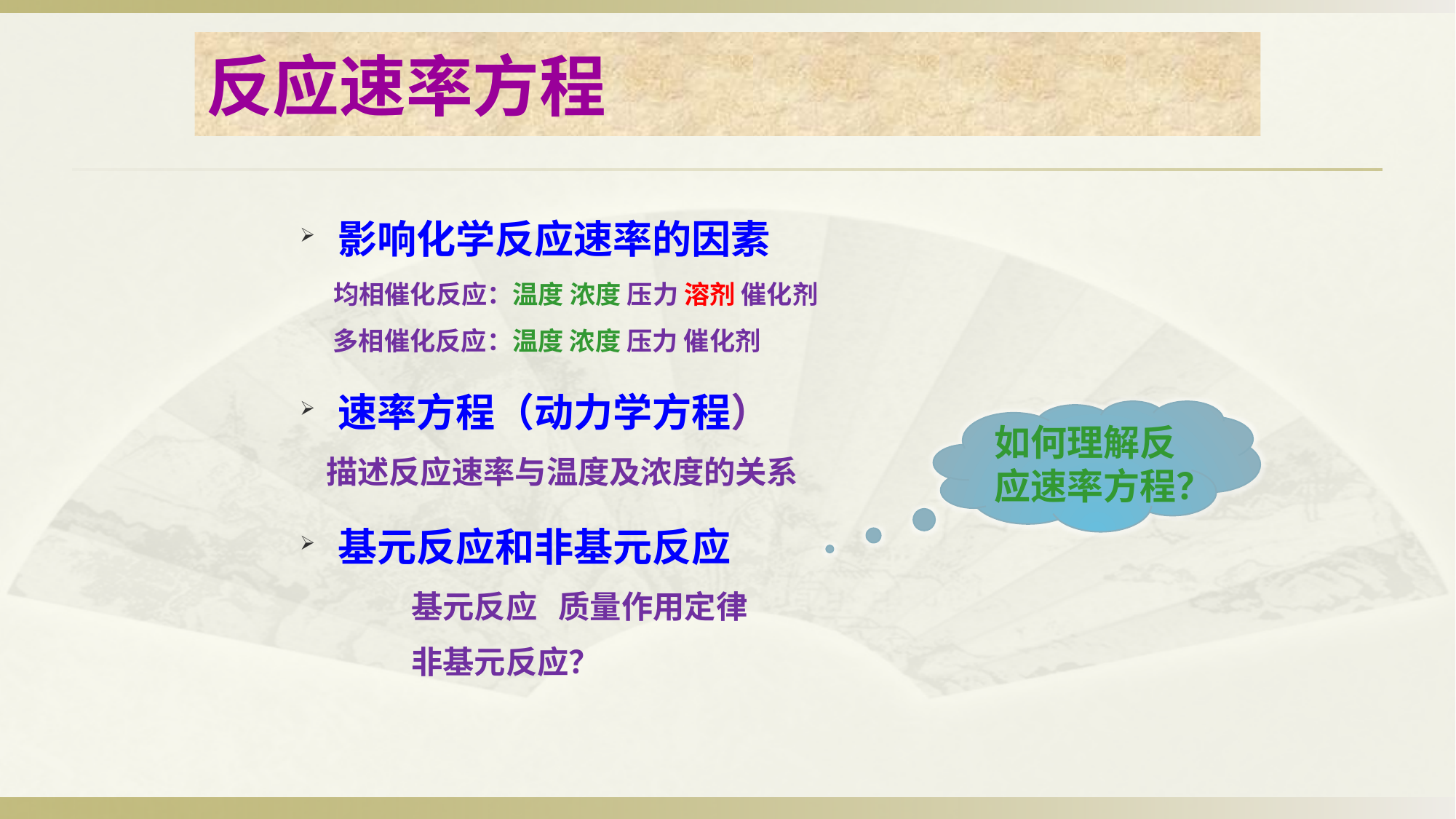

反应速率方程
影响化学反应速率的因素
    均相催化反应：温度 浓度 压力 溶剂 催化剂
     多相催化反应：温度 浓度 压力 催化剂
速率方程（动力学方程）
   描述反应速率与温度及浓度的关系
基元反应和非基元反应
               基元反应   质量作用定律
               非基元反应？

如何理解反应速率方程？